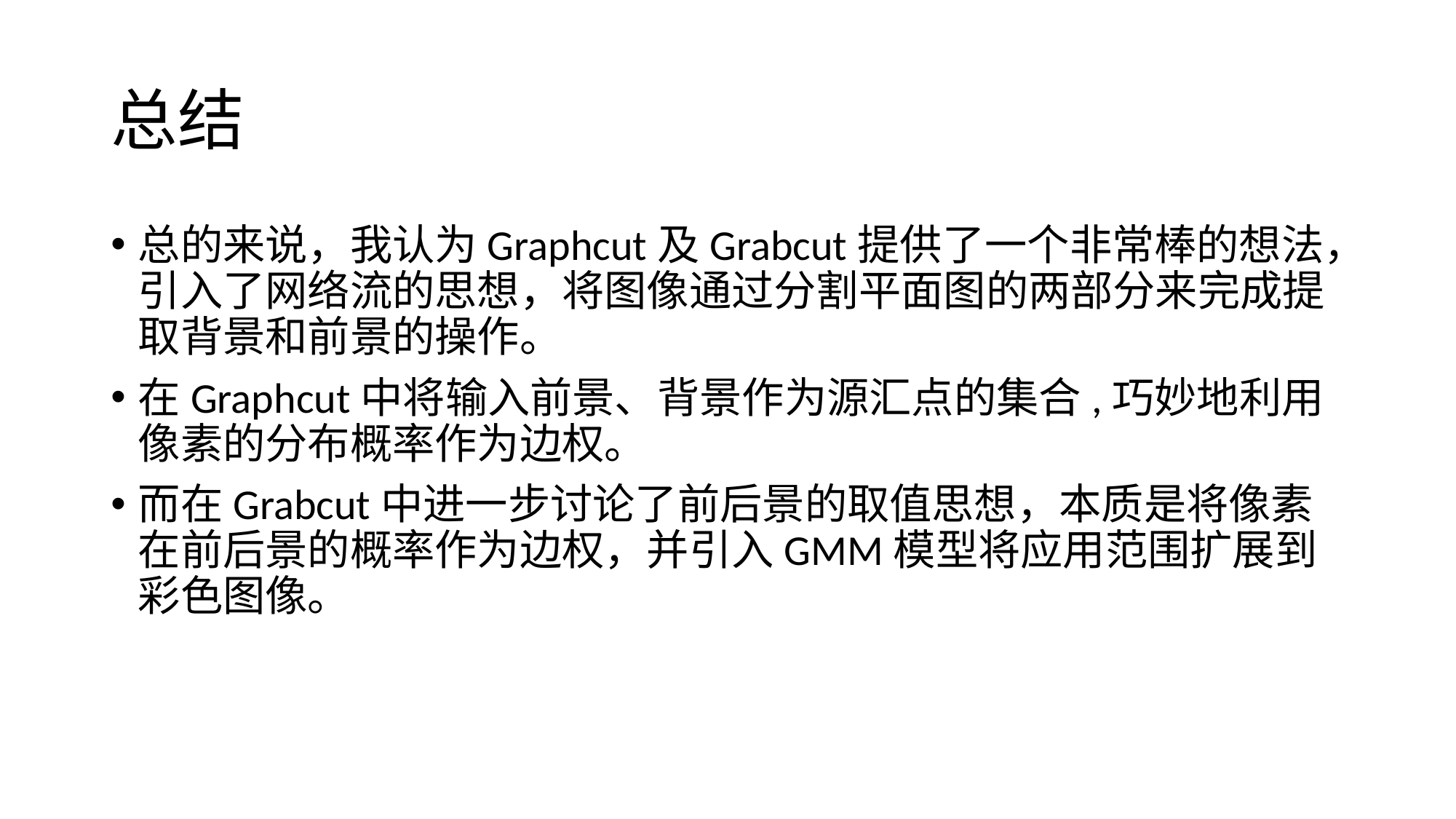

# 总结
总的来说，我认为Graphcut及Grabcut提供了一个非常棒的想法，引入了网络流的思想，将图像通过分割平面图的两部分来完成提取背景和前景的操作。
在Graphcut中将输入前景、背景作为源汇点的集合,巧妙地利用像素的分布概率作为边权。
而在Grabcut中进一步讨论了前后景的取值思想，本质是将像素在前后景的概率作为边权，并引入GMM模型将应用范围扩展到彩色图像。